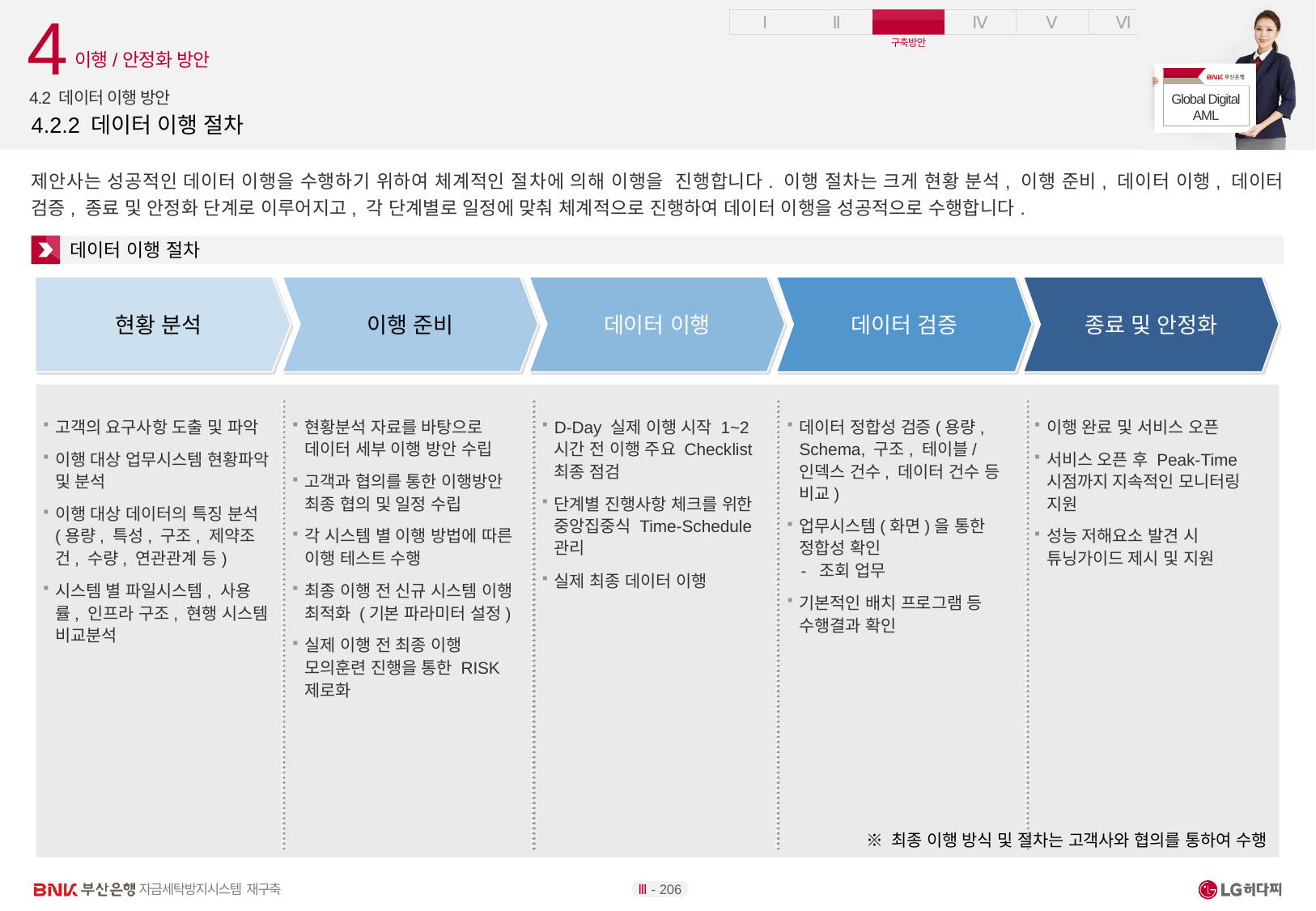

4
 이행/안정화 방안
4.2 데이터 이행 방안
# 4.2.2 데이터 이행 절차
제안사는 성공적인 데이터 이행을 수행하기 위하여 체계적인 절차에 의해 이행을  진행합니다. 이행 절차는 크게 현황 분석, 이행 준비, 데이터 이행, 데이터 검증, 종료 및 안정화 단계로 이루어지고, 각 단계별로 일정에 맞춰 체계적으로 진행하여 데이터 이행을 성공적으로 수행합니다.
데이터 이행 절차

현황 분석
이행 준비
데이터 이행
데이터 검증
종료 및 안정화

고객의 요구사항 도출 및 파악
이행 대상 업무시스템 현황파악 및 분석
이행 대상 데이터의 특징 분석(용량, 특성, 구조, 제약조건, 수량, 연관관계 등)
시스템 별 파일시스템, 사용률, 인프라 구조, 현행 시스템 비교분석

현황분석 자료를 바탕으로 데이터 세부 이행 방안 수립
고객과 협의를 통한 이행방안 최종 협의 및 일정 수립
각 시스템 별 이행 방법에 따른 이행 테스트 수행
최종 이행 전 신규 시스템 이행 최적화 (기본 파라미터 설정)
실제 이행 전 최종 이행 모의훈련 진행을 통한 RISK 제로화
D-Day 실제 이행 시작 1~2시간 전 이행 주요 Checklist 최종 점검
단계별 진행사항 체크를 위한 중앙집중식 Time-Schedule 관리
실제 최종 데이터 이행

데이터 정합성 검증(용량, Schema, 구조, 테이블/인덱스 건수, 데이터 건수 등 비교)
업무시스템(화면)을 통한 정합성 확인
   -  조회 업무
기본적인 배치 프로그램 등 수행결과 확인
이행 완료 및 서비스 오픈
서비스 오픈 후 Peak-Time 시점까지 지속적인 모니터링 지원
성능 저해요소 발견 시 튜닝가이드 제시 및 지원
※ 최종 이행 방식 및 절차는 고객사와 협의를 통하여 수행
Ⅲ - 206